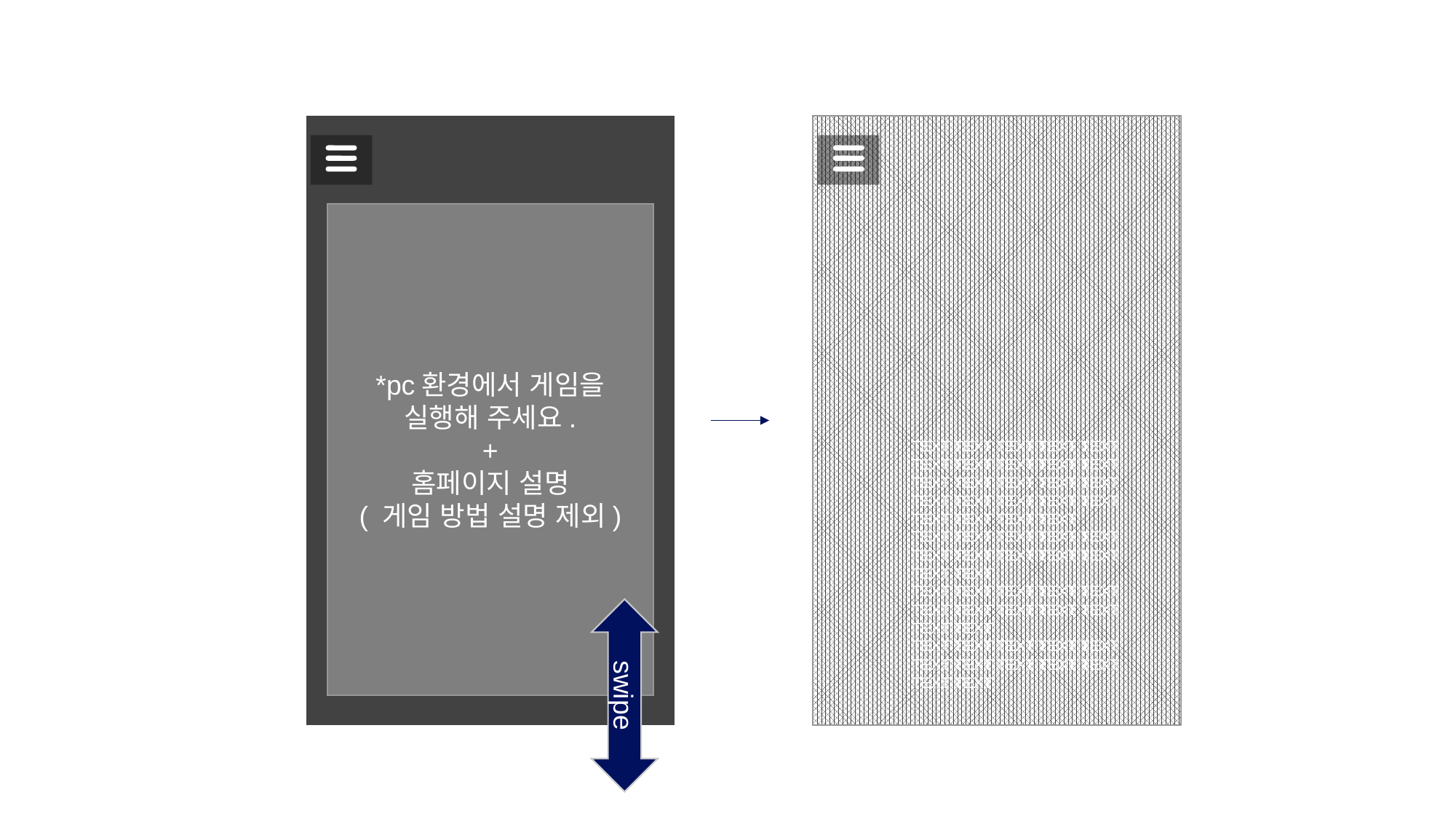

*pc환경에서 게임을 실행해 주세요.
+
홈페이지 설명
( 게임 방법 설명 제외)
TEXT TEXT TEXT TEXT TEXT TEXT TEXT TEXT TEXT TEXT TEXT TEXT TEXT TEXT TEXT TEXT TEXT TEXT TEXT TEXT TEXT TEXT TEXT TEXT
TEXT TEXT TEXT TEXT TEXT TEXT TEXT TEXT TEXT TEXT TEXT TEXT
TEXT TEXT TEXT TEXT TEXT TEXT TEXT TEXT TEXT TEXT TEXT TEXT
TEXT TEXT TEXT TEXT TEXT TEXT TEXT TEXT TEXT TEXT TEXT TEXT

swipe